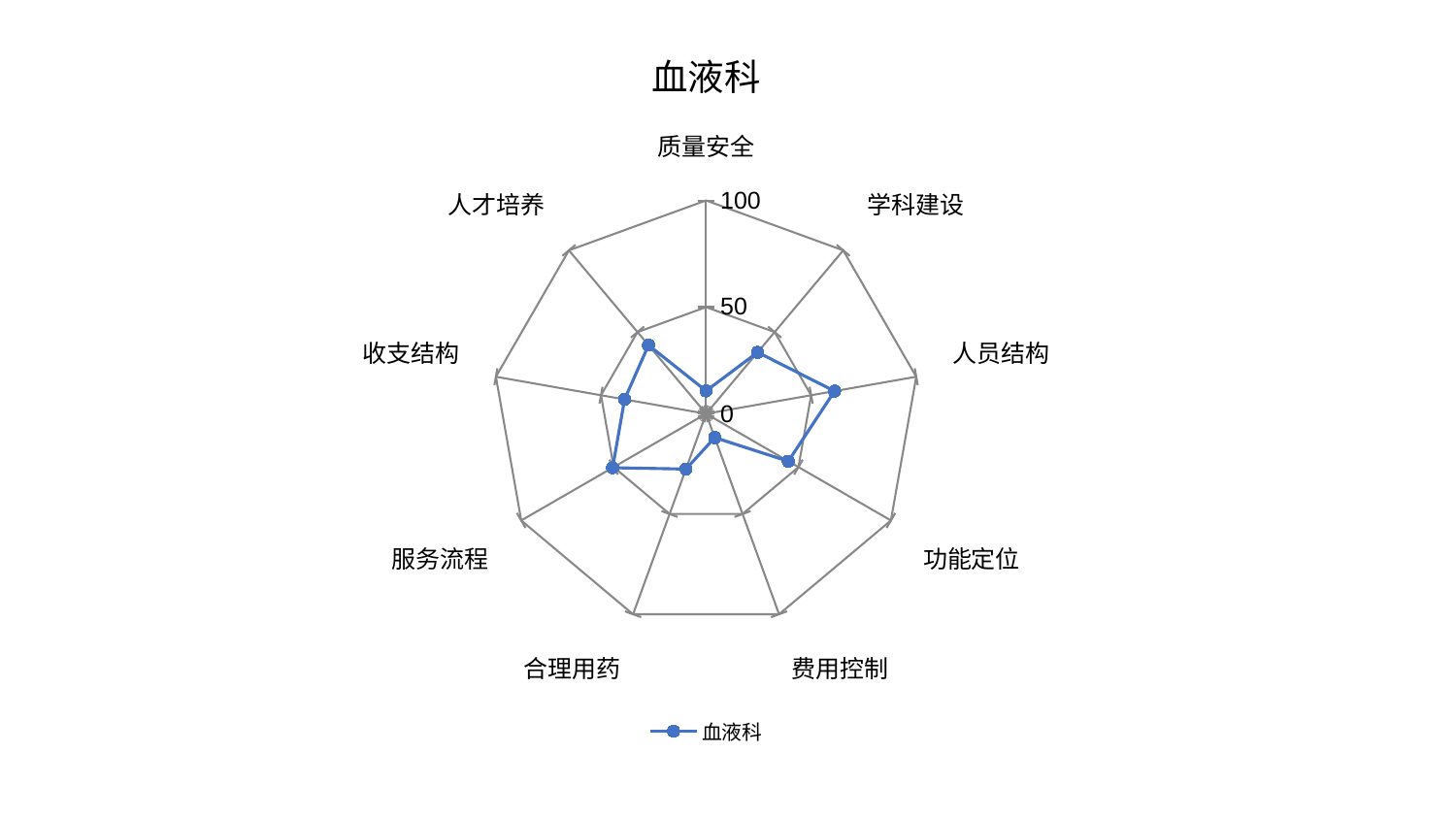

### Chart: 血液科

| Category | 血液科 |
|---|---|
| 质量安全 | 10.720001509887249 |
| 学科建设 | 37.60841382150009 |
| 人员结构 | 61.138524985534076 |
| 功能定位 | 44.51030052902635 |
| 费用控制 | 11.90254492529241 |
| 合理用药 | 27.581008380791317 |
| 服务流程 | 50.580795648103575 |
| 收支结构 | 38.78052766967154 |
| 人才培养 | 41.99068353684228 |
114